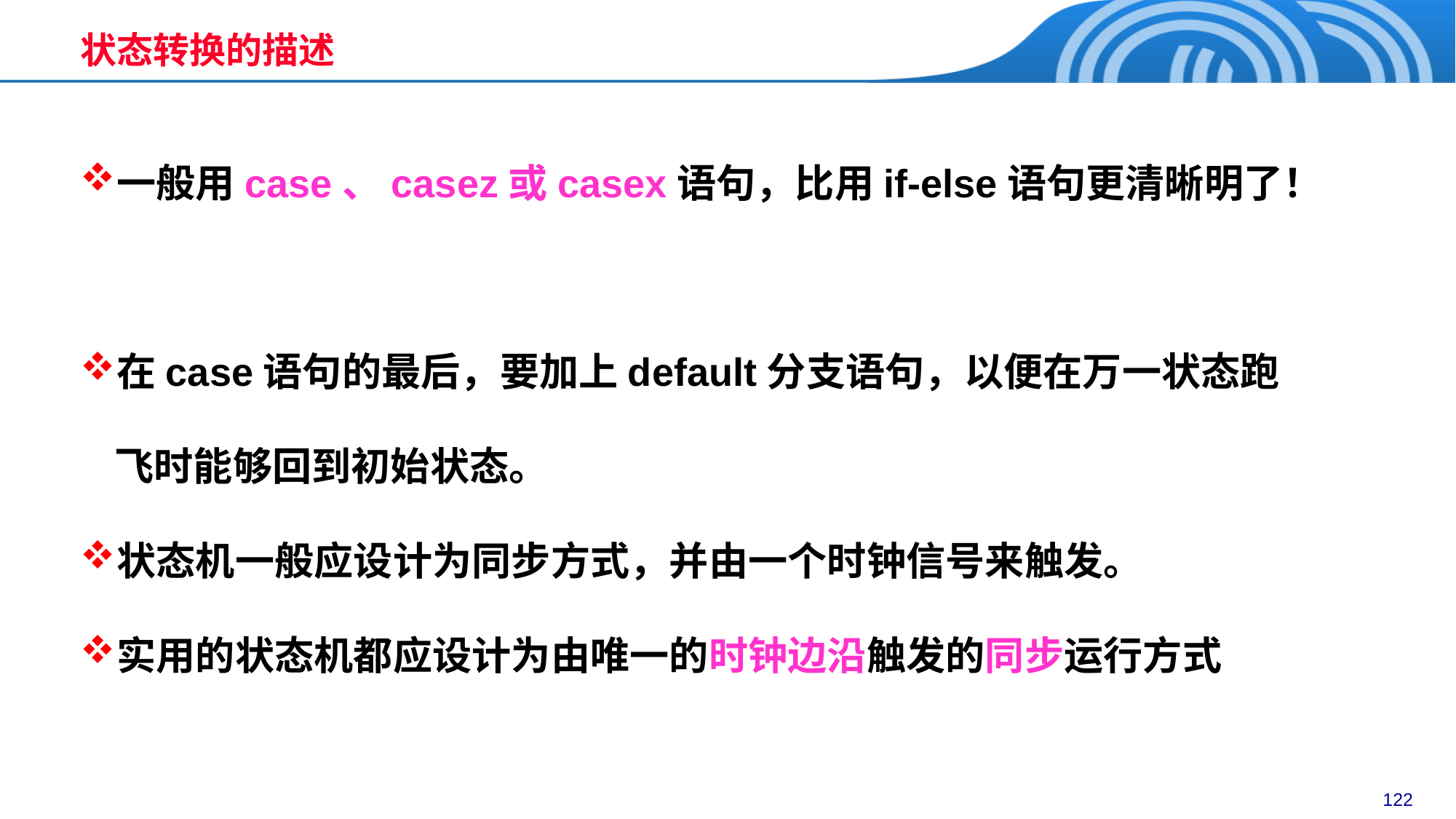

状态转换的描述
一般用case、casez或casex语句，比用if-else语句更清晰明了！
在case语句的最后，要加上default分支语句，以便在万一状态跑飞时能够回到初始状态。
状态机一般应设计为同步方式，并由一个时钟信号来触发。
实用的状态机都应设计为由唯一的时钟边沿触发的同步运行方式